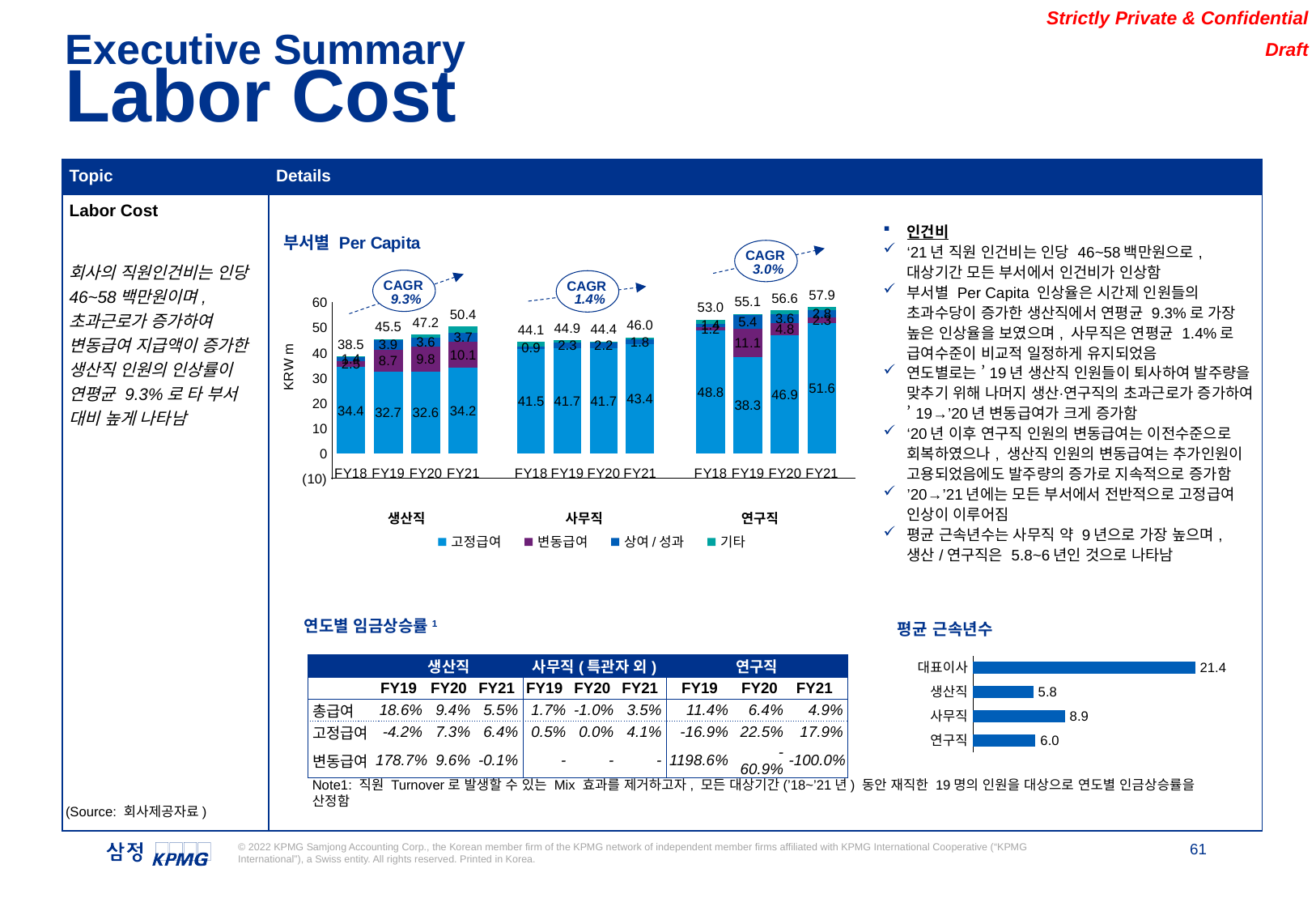

Executive Summary
Labor Cost
| Topic | Details |
| --- | --- |
| Labor Cost 회사의 직원인건비는 인당 46~58백만원이며, 초과근로가 증가하여 변동급여 지급액이 증가한 생산직 인원의 인상률이 연평균 9.3%로 타 부서 대비 높게 나타남 | 인건비 ‘21년 직원 인건비는 인당 46~58백만원으로, 대상기간 모든 부서에서 인건비가 인상함 부서별 Per Capita 인상율은 시간제 인원들의 초과수당이 증가한 생산직에서 연평균 9.3%로 가장 높은 인상율을 보였으며, 사무직은 연평균 1.4%로 급여수준이 비교적 일정하게 유지되었음 연도별로는 ’19년 생산직 인원들이 퇴사하여 발주량을 맞추기 위해 나머지 생산∙연구직의 초과근로가 증가하여 ’19→’20년 변동급여가 크게 증가함 ‘20년 이후 연구직 인원의 변동급여는 이전수준으로 회복하였으나, 생산직 인원의 변동급여는 추가인원이 고용되었음에도 발주량의 증가로 지속적으로 증가함 ’20→’21년에는 모든 부서에서 전반적으로 고정급여 인상이 이루어짐 평균 근속년수는 사무직 약 9년으로 가장 높으며, 생산/연구직은 5.8~6년인 것으로 나타남 |

### Chart: 부서별 Per Capita

| Category | 고정급여 | 변동급여 | 상여/성과 | 기타 | 합계 |
|---|---|---|---|---|---|
| FY18 | 34369048.0 | 2521201.0 | 1441644.0 | 188238.81308411062 | 38520131.81308411 |
| FY19 | 32664899.0 | 8694207.0 | 3880987.0 | 276311.3956043944 | 45516404.395604394 |
| FY20 | 32614624.0 | 9786671.0 | 3555439.0 | 1203624.8235294148 | 47160358.823529415 |
| FY21 | 34245870.0 | 10149296.0 | 3685046.0 | 2284796.75 | 50365008.75 |

### Chart

| Category | 고정급여 | 변동급여 | 상여/성과 | 기타 | 합계 |
|---|---|---|---|---|---|
| FY18 | 41472290.0 | 0.0 | 850000.0 | 1803132.5 | 44125422.5 |
| FY19 | 41700000.0 | 0.0 | 2321000.0 | 836375.0 | 44857375.0 |
| FY20 | 41700000.0 | 0.0 | 2208500.0 | 500000.0 | 44408500.0 |
| FY21 | 43400000.0 | 0.0 | 1822480.0 | 750000.0 | 45972480.0 |

### Chart

| Category | 고정급여 | 변동급여 | 상여/성과 | 기타 | 합계 |
|---|---|---|---|---|---|
| FY18 | 48840000.0 | 1156524.0 | 1440000.0 | 1523040.0 | 52959564.0 |
| FY19 | 38275598.0 | 11122503.0 | 5443579.0 | 300808.4210526347 | 55142488.421052635 |
| FY20 | 46894403.0 | 4774376.0 | 3587625.0 | 1325141.0 | 56581545.0 |
| FY21 | 51625390.0 | 2255100.0 | 2814987.0 | 1205346.3333333358 | 57900823.333333336 |
CAGR

3.0%
CAGR

9.3%
CAGR

1.4%
생산직
사무직
연구직
연도별 임금상승률1

### Chart:

| Category | 평균 근속년수 |
|---|---|
| 연구직 | 6.032191780821918 |
| 사무직 | 8.861643835616437 |
| 생산직 | 5.82676501580611 |
| 대표이사 | 21.4 |
|  | 생산직 |  |  | 사무직(특관자 외) |  |  | 연구직 |  |  |
| --- | --- | --- | --- | --- | --- | --- | --- | --- | --- |
|  | FY19 | FY20 | FY21 | FY19 | FY20 | FY21 | FY19 | FY20 | FY21 |
| 총급여 | 18.6% | 9.4% | 5.5% | 1.7% | -1.0% | 3.5% | 11.4% | 6.4% | 4.9% |
| 고정급여 | -4.2% | 7.3% | 6.4% | 0.5% | 0.0% | 4.1% | -16.9% | 22.5% | 17.9% |
| 변동급여 | 178.7% | 9.6% | -0.1% | - | - | - | 1198.6% | -60.9% | -100.0% |
Note1: 직원 Turnover로 발생할 수 있는 Mix 효과를 제거하고자, 모든 대상기간(’18~’21년) 동안 재직한 19명의 인원을 대상으로 연도별 인금상승률을 산정함
(Source: 회사제공자료)